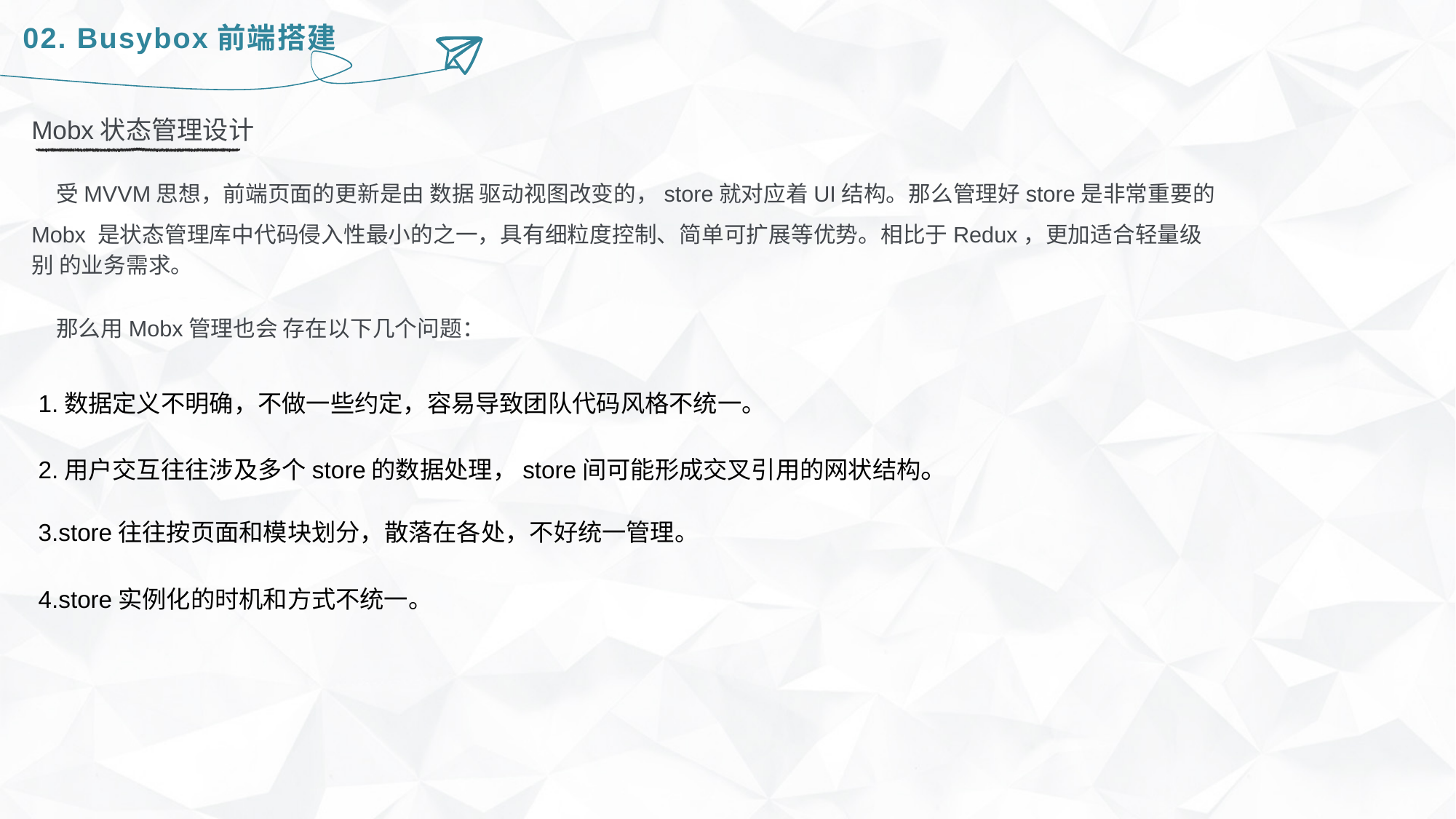

02. Busybox前端搭建

Mobx状态管理设计

受MVVM思想，前端页面的更新是由 数据 驱动视图改变的，store就对应着UI结构。那么管理好store是非常重要的
Mobx 是状态管理库中代码侵入性最小的之一，具有细粒度控制、简单可扩展等优势。相比于Redux，更加适合轻量级别 的业务需求。
那么用Mobx管理也会 存在以下几个问题：
1.数据定义不明确，不做一些约定，容易导致团队代码风格不统一。
2.用户交互往往涉及多个store的数据处理，store间可能形成交叉引用的网状结构。
3.store往往按页面和模块划分，散落在各处，不好统一管理。
4.store实例化的时机和方式不统一。